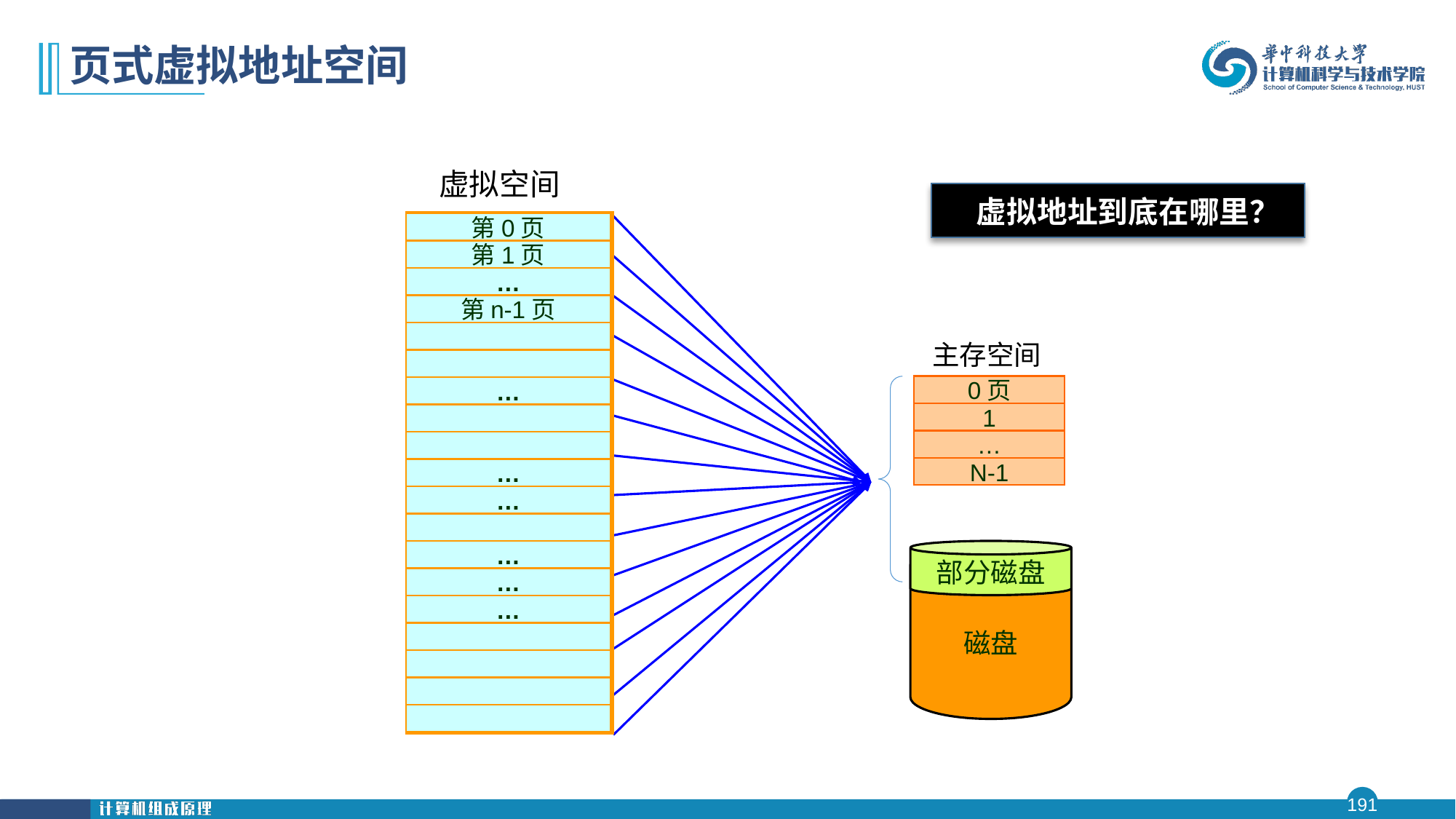

# 页式虚拟地址空间
虚拟空间

虚拟地址到底在哪里？
第0页
第0块

第1页
…
第n-1页

主存空间

0页

…
1

…

N-1
…
…

…
部分磁盘
磁盘
…
…